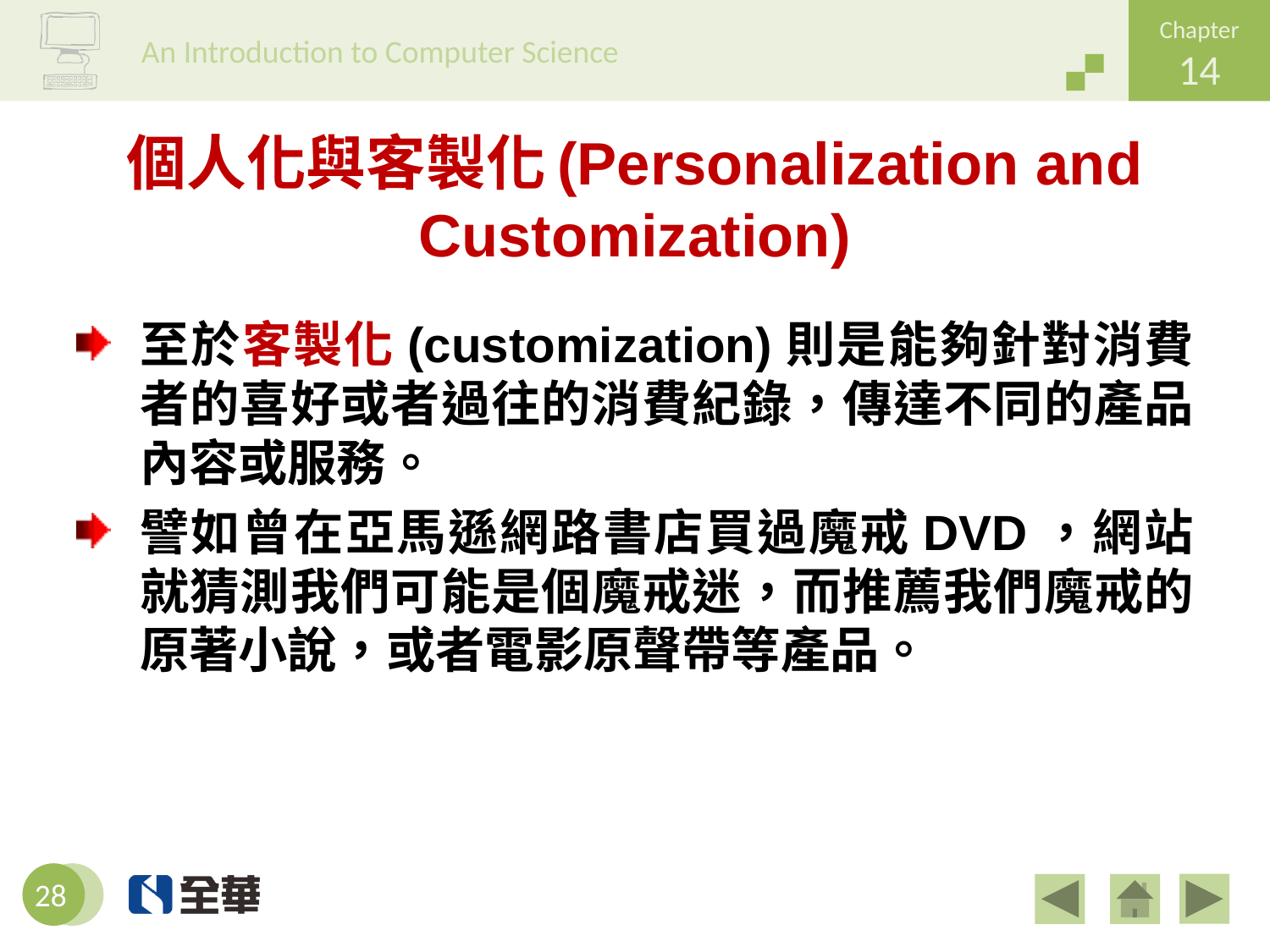

# 個人化與客製化(Personalization and Customization)
至於客製化(customization)則是能夠針對消費者的喜好或者過往的消費紀錄，傳達不同的產品內容或服務。
譬如曾在亞馬遜網路書店買過魔戒DVD，網站就猜測我們可能是個魔戒迷，而推薦我們魔戒的原著小說，或者電影原聲帶等產品。